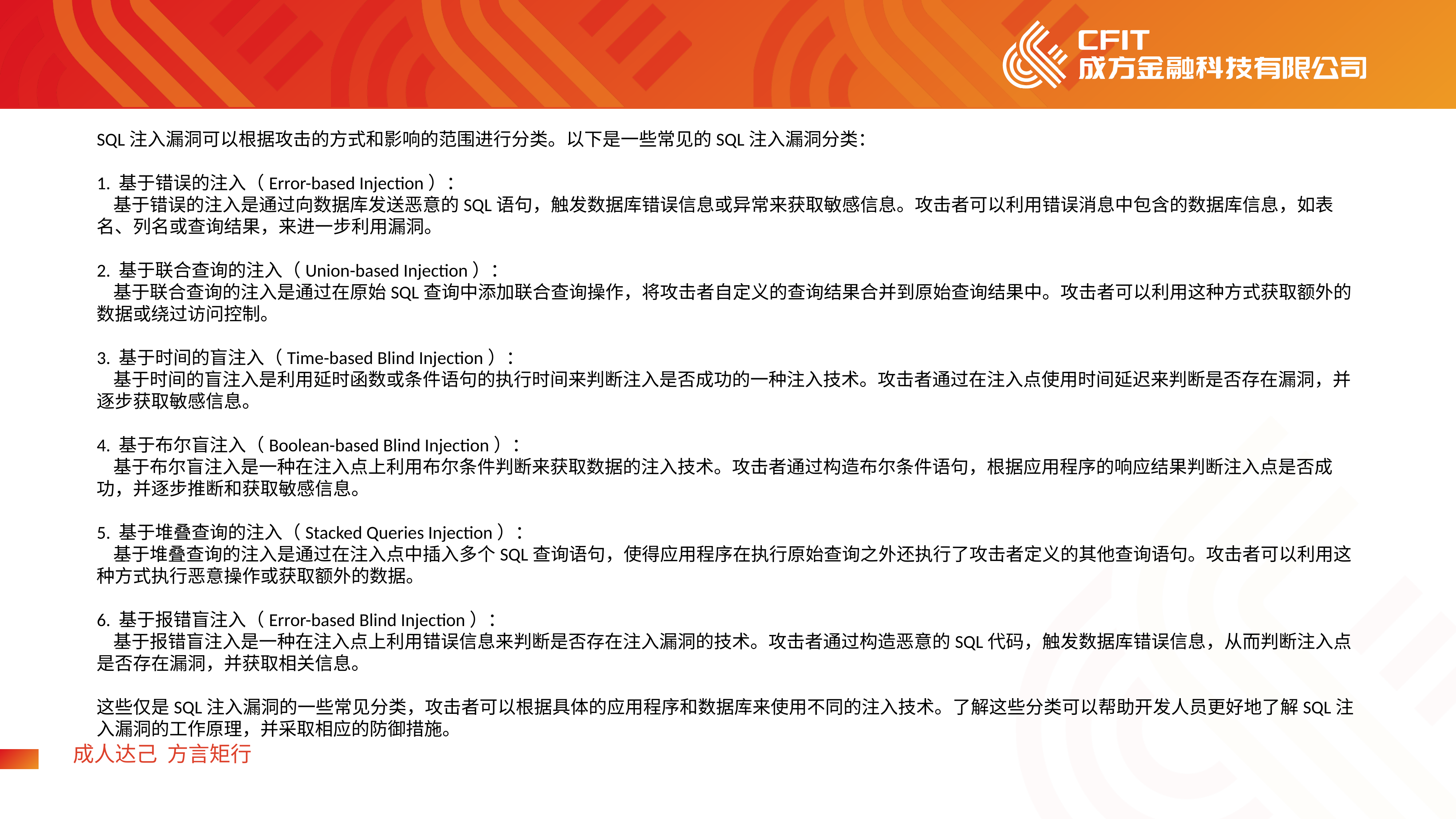

SQL注入漏洞可以根据攻击的方式和影响的范围进行分类。以下是一些常见的SQL注入漏洞分类：

1. 基于错误的注入（Error-based Injection）：
   基于错误的注入是通过向数据库发送恶意的SQL语句，触发数据库错误信息或异常来获取敏感信息。攻击者可以利用错误消息中包含的数据库信息，如表名、列名或查询结果，来进一步利用漏洞。

2. 基于联合查询的注入（Union-based Injection）：
   基于联合查询的注入是通过在原始SQL查询中添加联合查询操作，将攻击者自定义的查询结果合并到原始查询结果中。攻击者可以利用这种方式获取额外的数据或绕过访问控制。

3. 基于时间的盲注入（Time-based Blind Injection）：
   基于时间的盲注入是利用延时函数或条件语句的执行时间来判断注入是否成功的一种注入技术。攻击者通过在注入点使用时间延迟来判断是否存在漏洞，并逐步获取敏感信息。

4. 基于布尔盲注入（Boolean-based Blind Injection）：
   基于布尔盲注入是一种在注入点上利用布尔条件判断来获取数据的注入技术。攻击者通过构造布尔条件语句，根据应用程序的响应结果判断注入点是否成功，并逐步推断和获取敏感信息。

5. 基于堆叠查询的注入（Stacked Queries Injection）：
   基于堆叠查询的注入是通过在注入点中插入多个SQL查询语句，使得应用程序在执行原始查询之外还执行了攻击者定义的其他查询语句。攻击者可以利用这种方式执行恶意操作或获取额外的数据。

6. 基于报错盲注入（Error-based Blind Injection）：
   基于报错盲注入是一种在注入点上利用错误信息来判断是否存在注入漏洞的技术。攻击者通过构造恶意的SQL代码，触发数据库错误信息，从而判断注入点是否存在漏洞，并获取相关信息。

这些仅是SQL注入漏洞的一些常见分类，攻击者可以根据具体的应用程序和数据库来使用不同的注入技术。了解这些分类可以帮助开发人员更好地了解SQL注入漏洞的工作原理，并采取相应的防御措施。